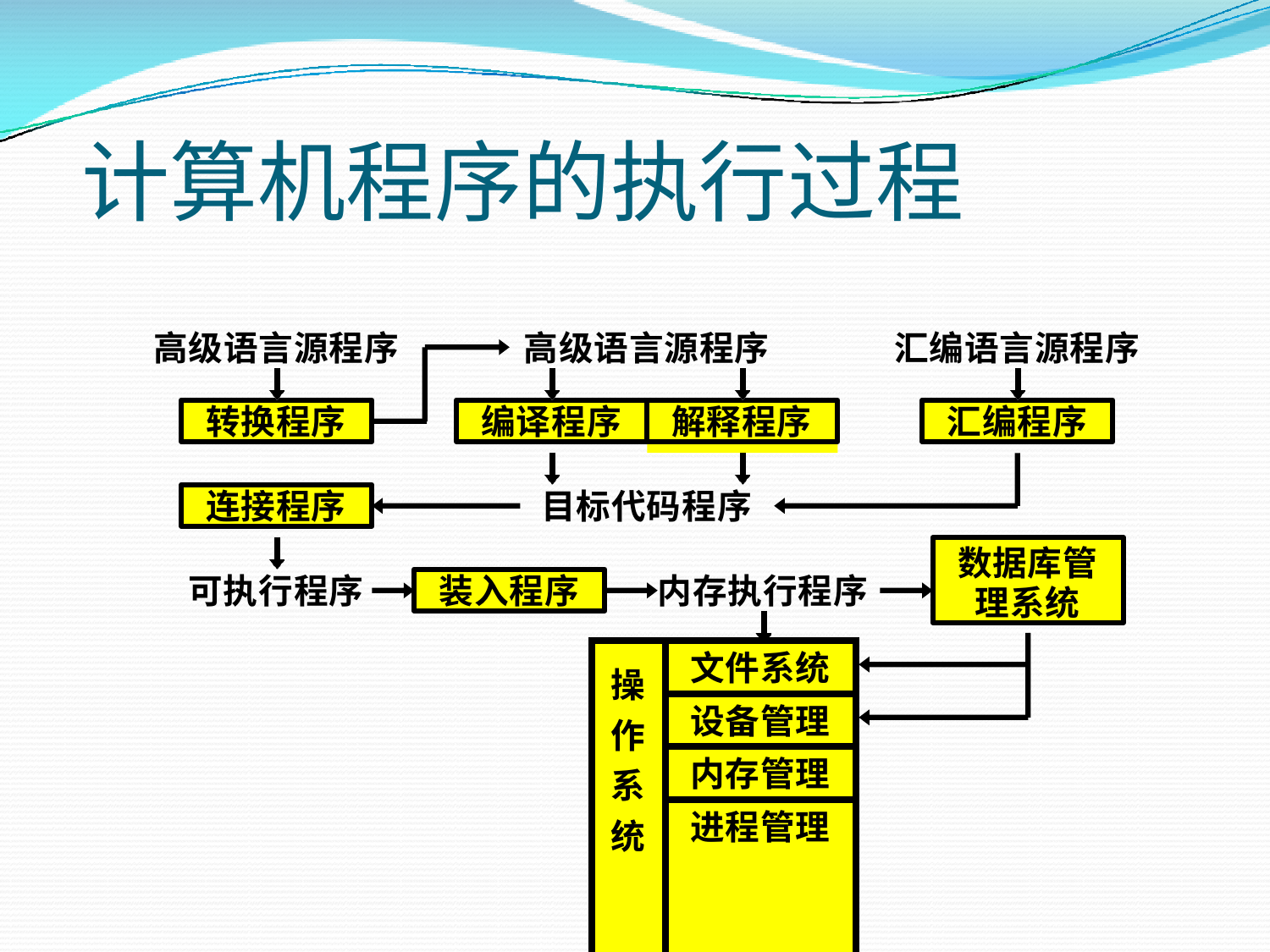

# 计算机程序的执行过程
高级语言源程序
高级语言源程序
汇编语言源程序

转换程序
编译程序

解释程序
汇编程序

目标代码程序
连接程序

数据库管 理系统
可执行程序
内存执行程序
装入程序

| 操 作 系 统 | 文件系统 |
| --- | --- |
|  | 设备管理 |
|  | 内存管理 |
|  | 进程管理 |